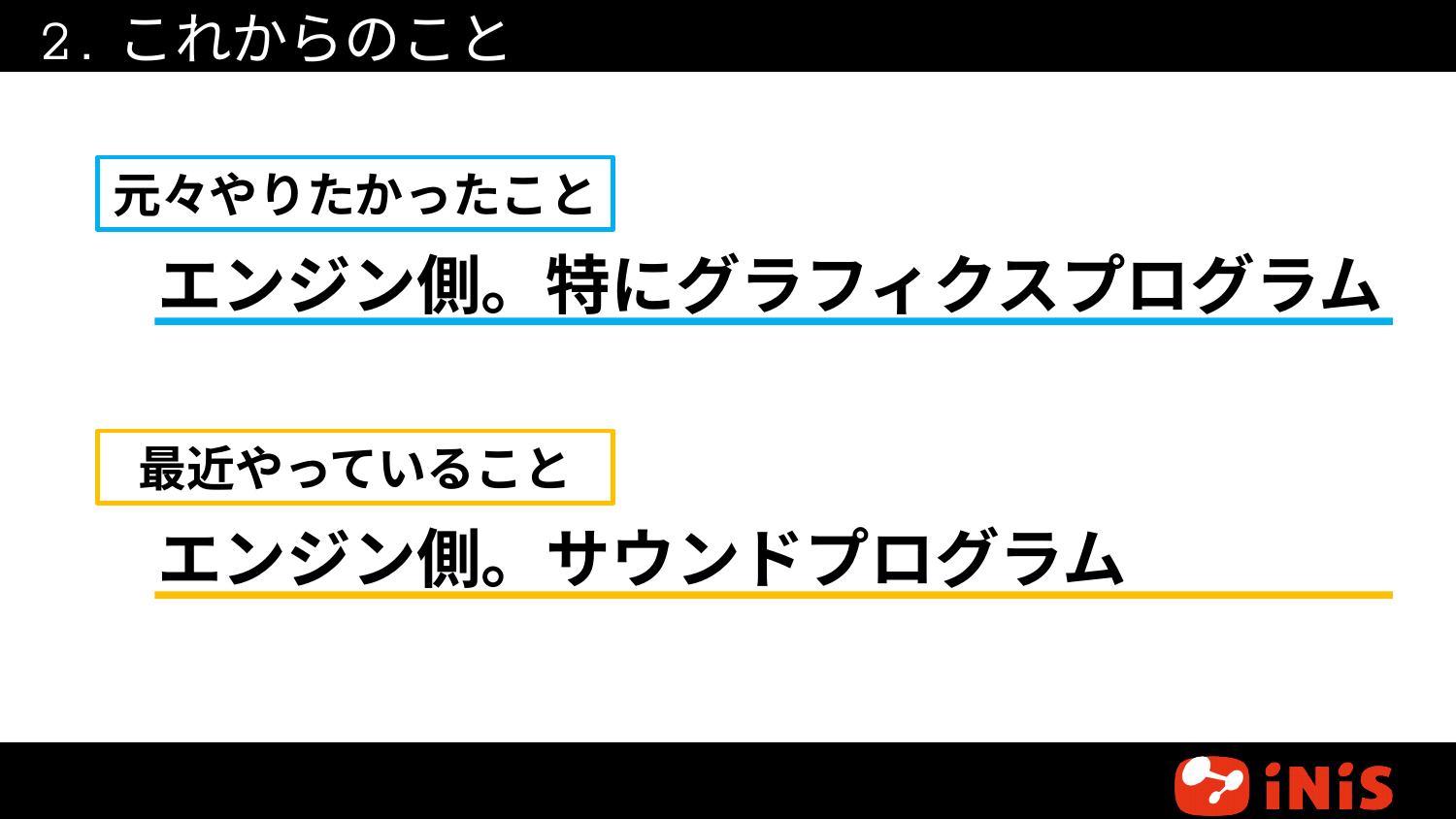

2.これからのこと
元々やりたかったこと
エンジン側。特にグラフィクスプログラム

最近やっていること
エンジン側。サウンドプログラム